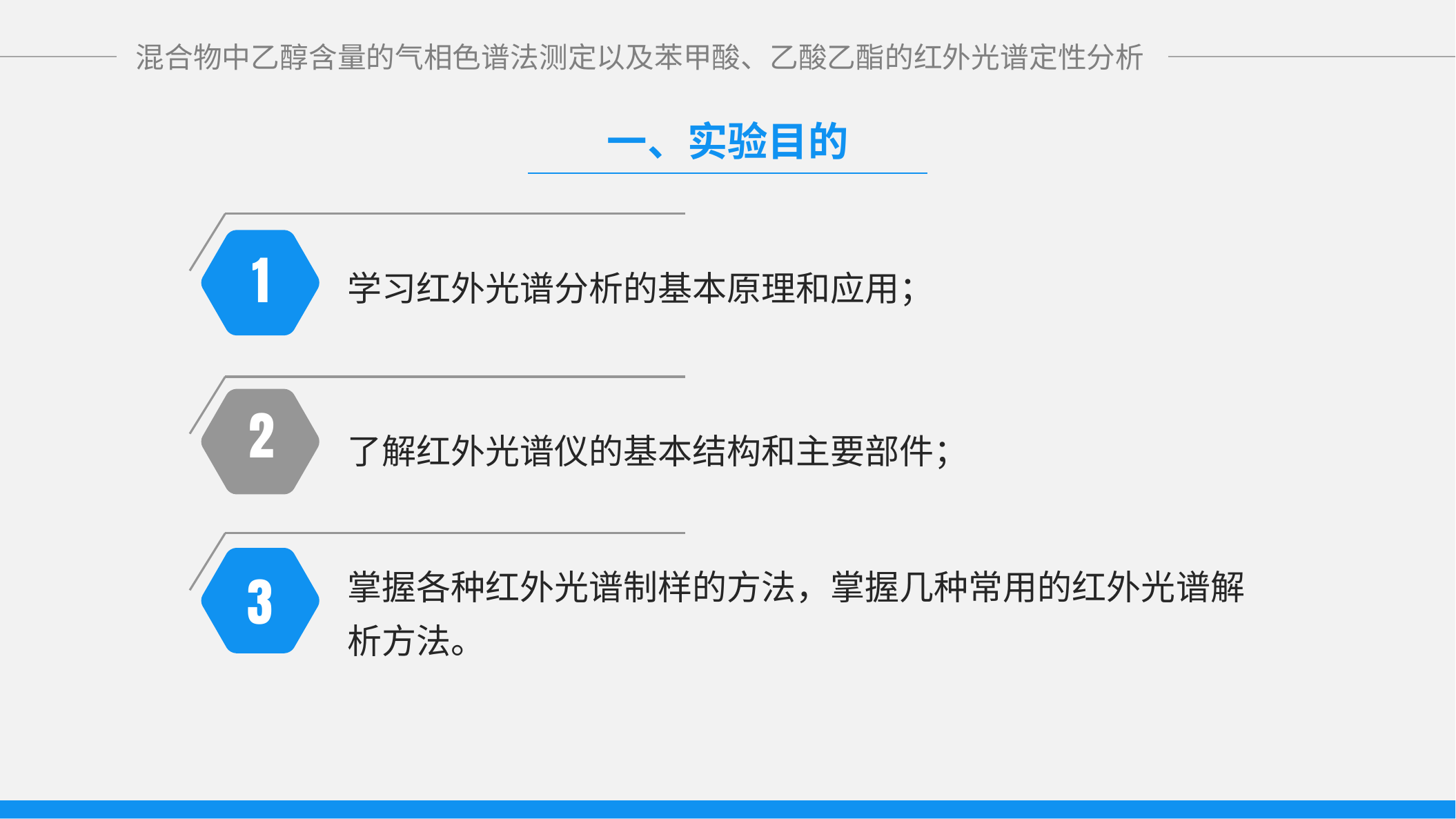

一、实验目的

1
学习红外光谱分析的基本原理和应用；

2
了解红外光谱仪的基本结构和主要部件；

3
掌握各种红外光谱制样的方法，掌握几种常用的红外光谱解析方法。